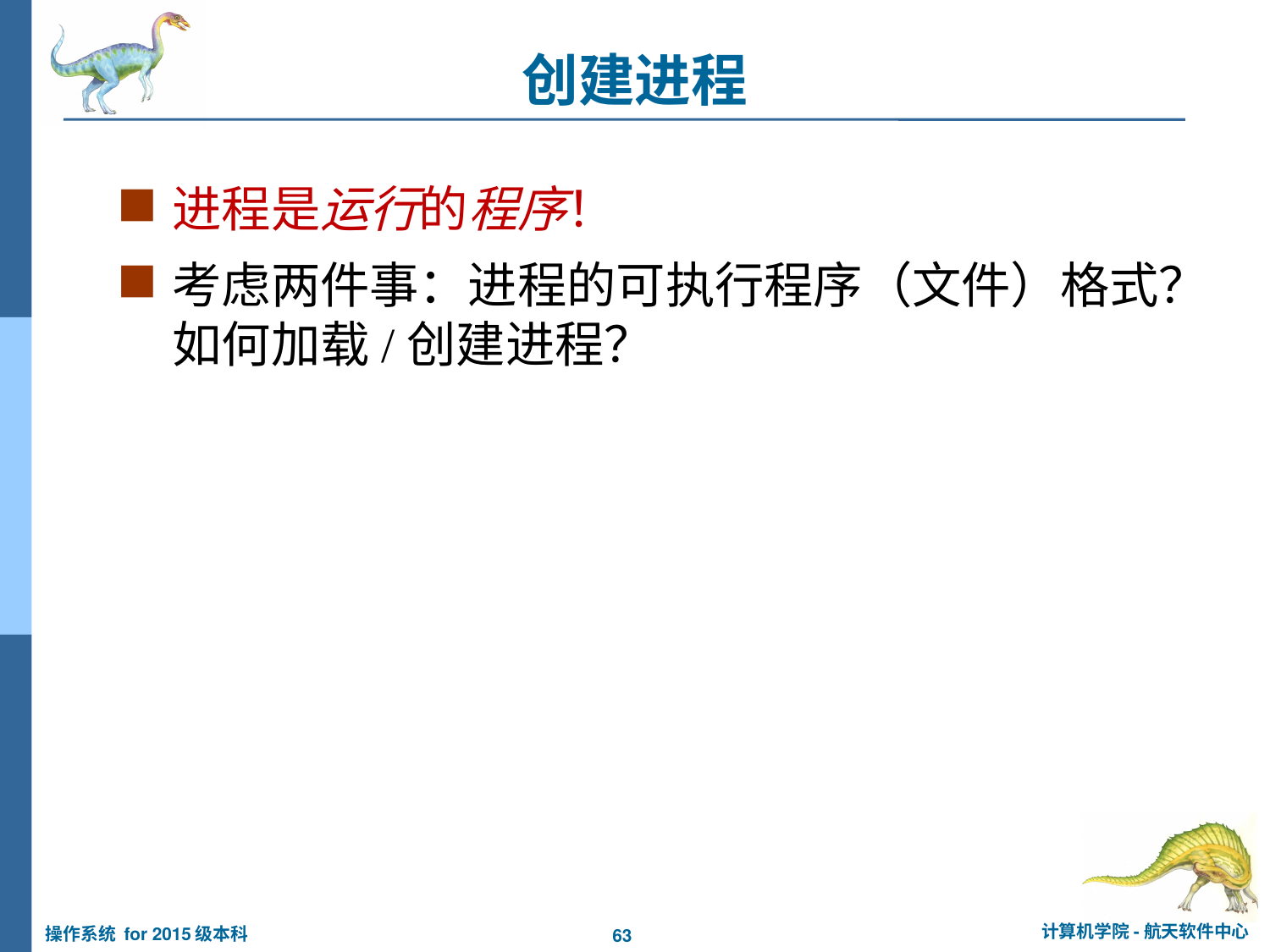

创建进程
进程是运行的程序！
考虑两件事：进程的可执行程序（文件）格式？如何加载/创建进程？